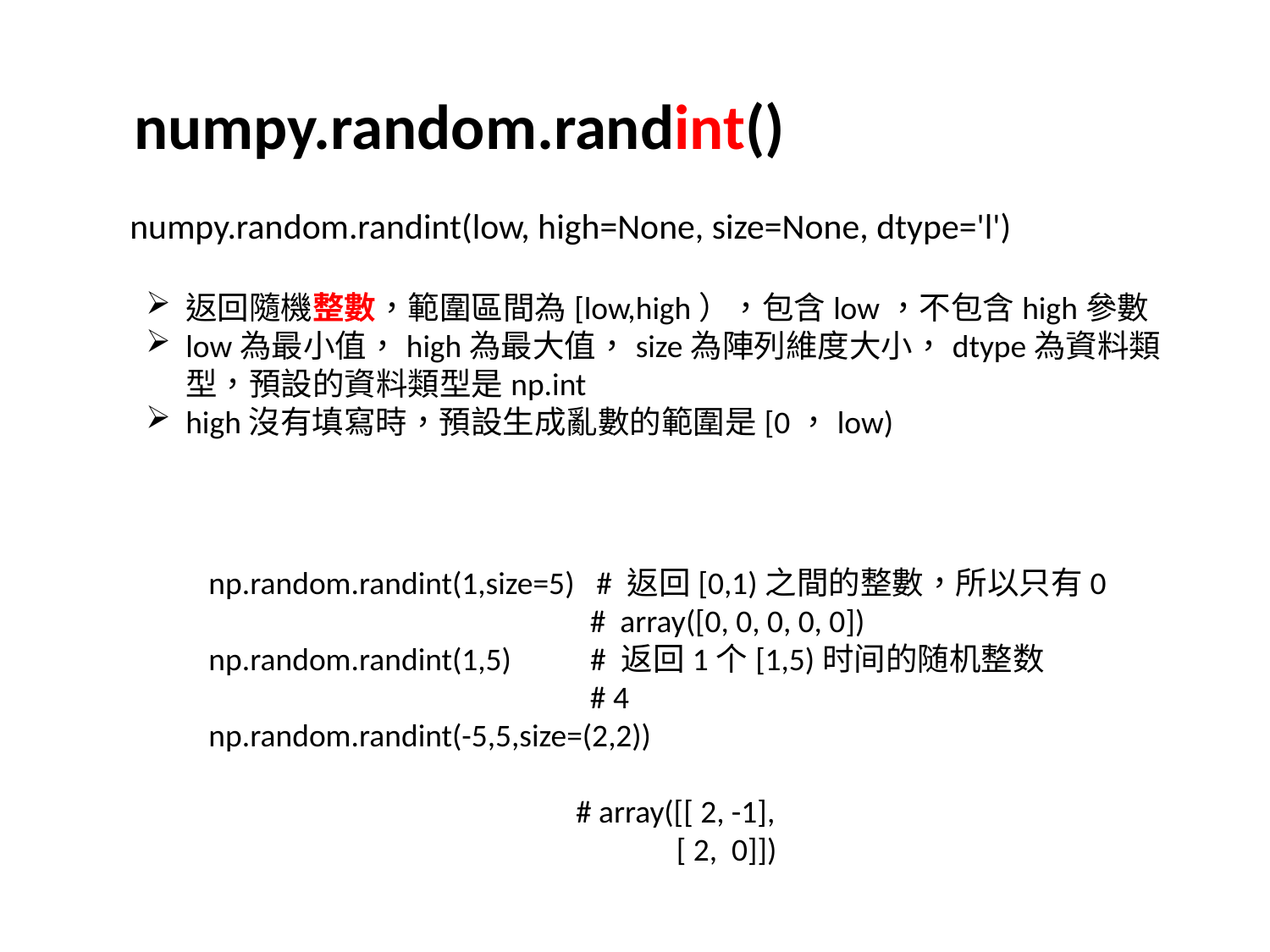

numpy.random.randint()
numpy.random.randint(low, high=None, size=None, dtype='l')
返回隨機整數，範圍區間為[low,high），包含low，不包含high參數
low為最小值，high為最大值，size為陣列維度大小，dtype為資料類型，預設的資料類型是np.int
high沒有填寫時，預設生成亂數的範圍是[0，low)
np.random.randint(1,size=5)   # 返回[0,1)之間的整數，所以只有0
                                                     #  array([0, 0, 0, 0, 0])
np.random.randint(1,5)           # 返回1个[1,5)时间的随机整数
                                                     # 4
np.random.randint(-5,5,size=(2,2))

                                                   # array([[ 2, -1],
                                                                 [ 2,  0]])